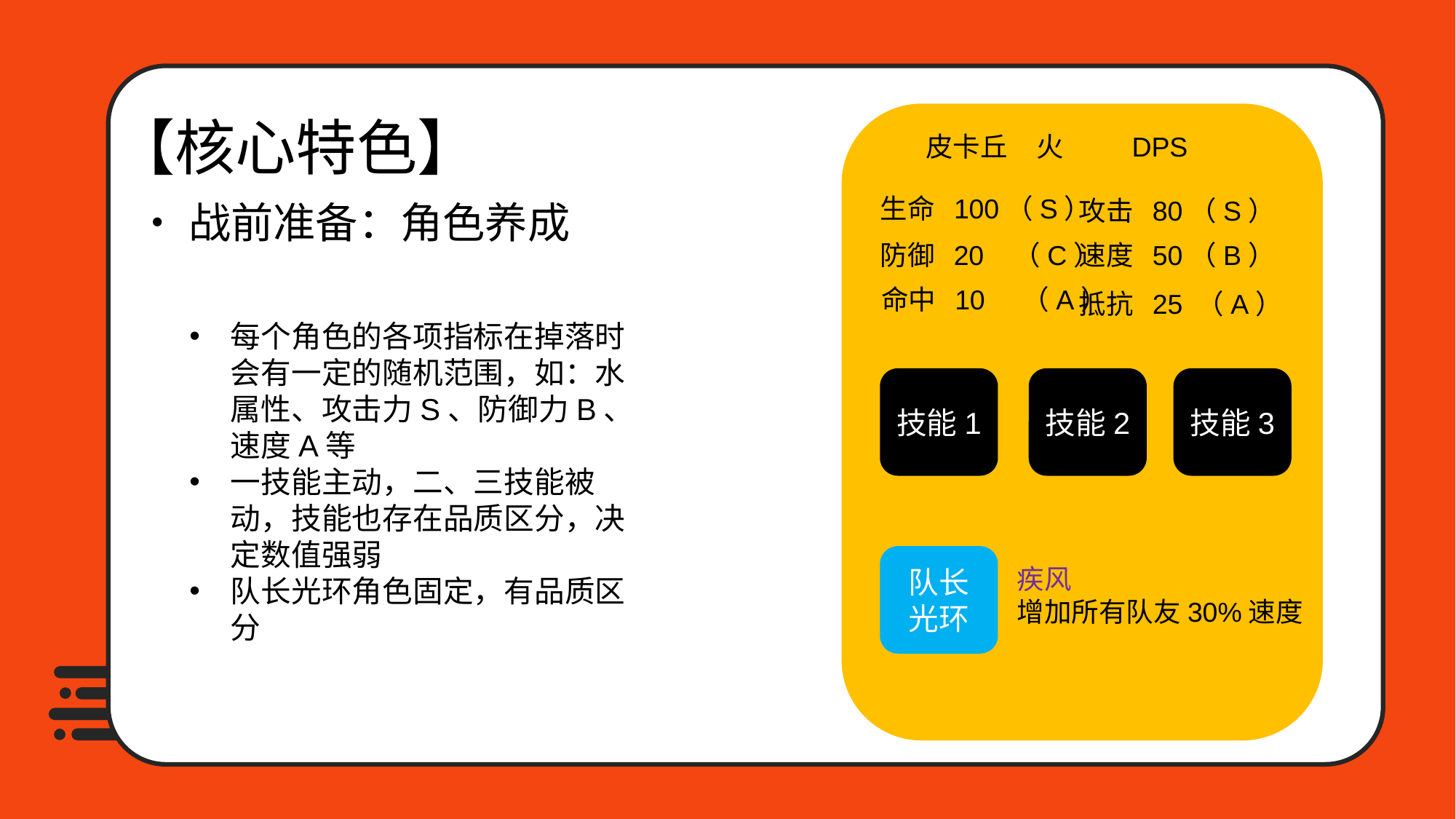

【核心特色】

皮卡丘
火
DPS
生命  100（S）
攻击  80（S）
•战前准备：角色养成
防御  20   （C）
速度  50（B）
命中  10    （A）
抵抗  25 （A）
每个角色的各项指标在掉落时会有一定的随机范围，如：水属性、攻击力S、防御力B、速度A等
一技能主动，二、三技能被动，技能也存在品质区分，决定数值强弱
队长光环角色固定，有品质区分

技能1

技能2

技能3

队长
光环
疾风
增加所有队友30%速度